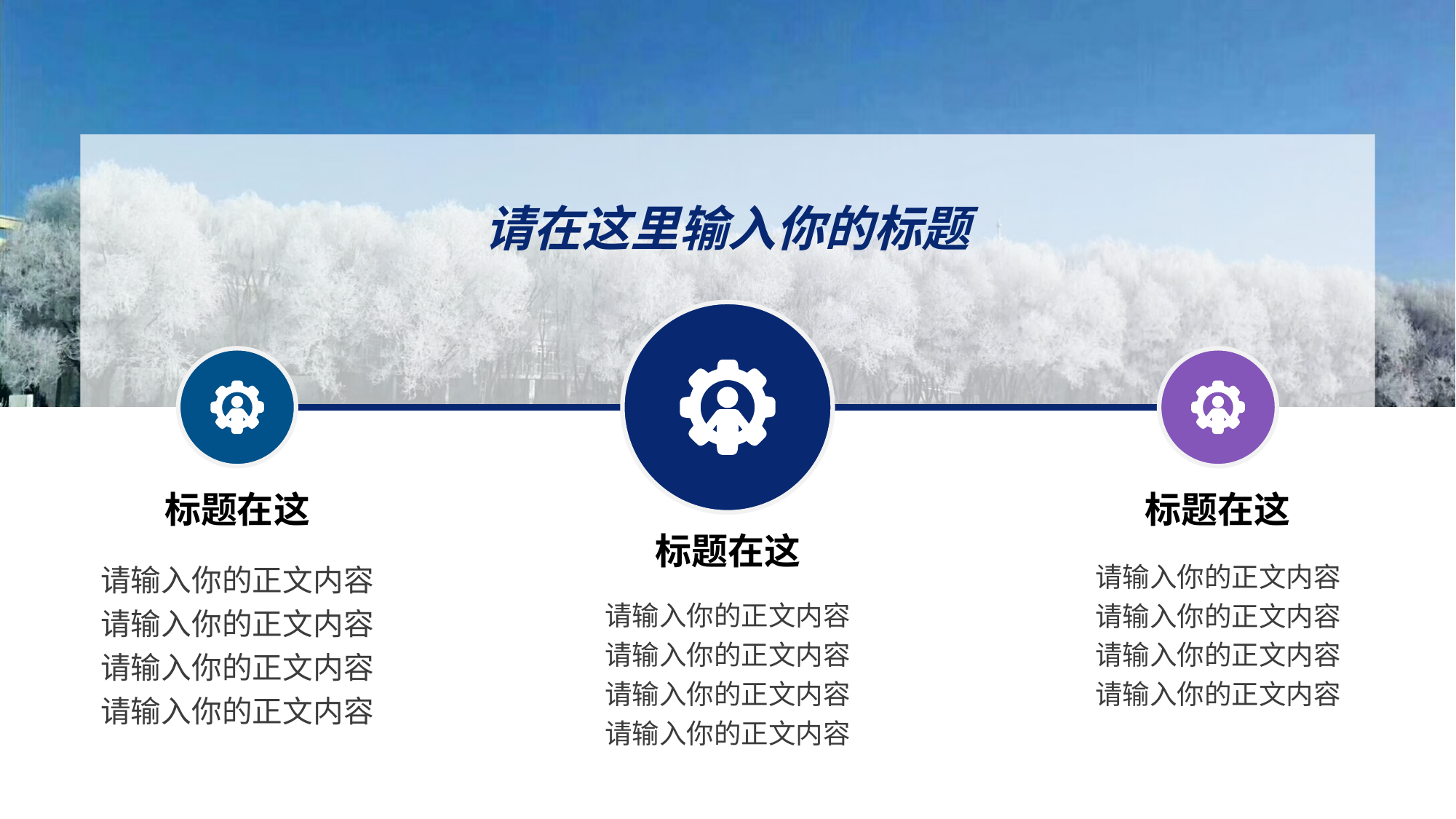

请在这里输入你的标题

标题在这
标题在这
标题在这
#
请输入你的正文内容
请输入你的正文内容
请输入你的正文内容
请输入你的正文内容

请输入你的正文内容
请输入你的正文内容
请输入你的正文内容
请输入你的正文内容

请输入你的正文内容
请输入你的正文内容
请输入你的正文内容
请输入你的正文内容